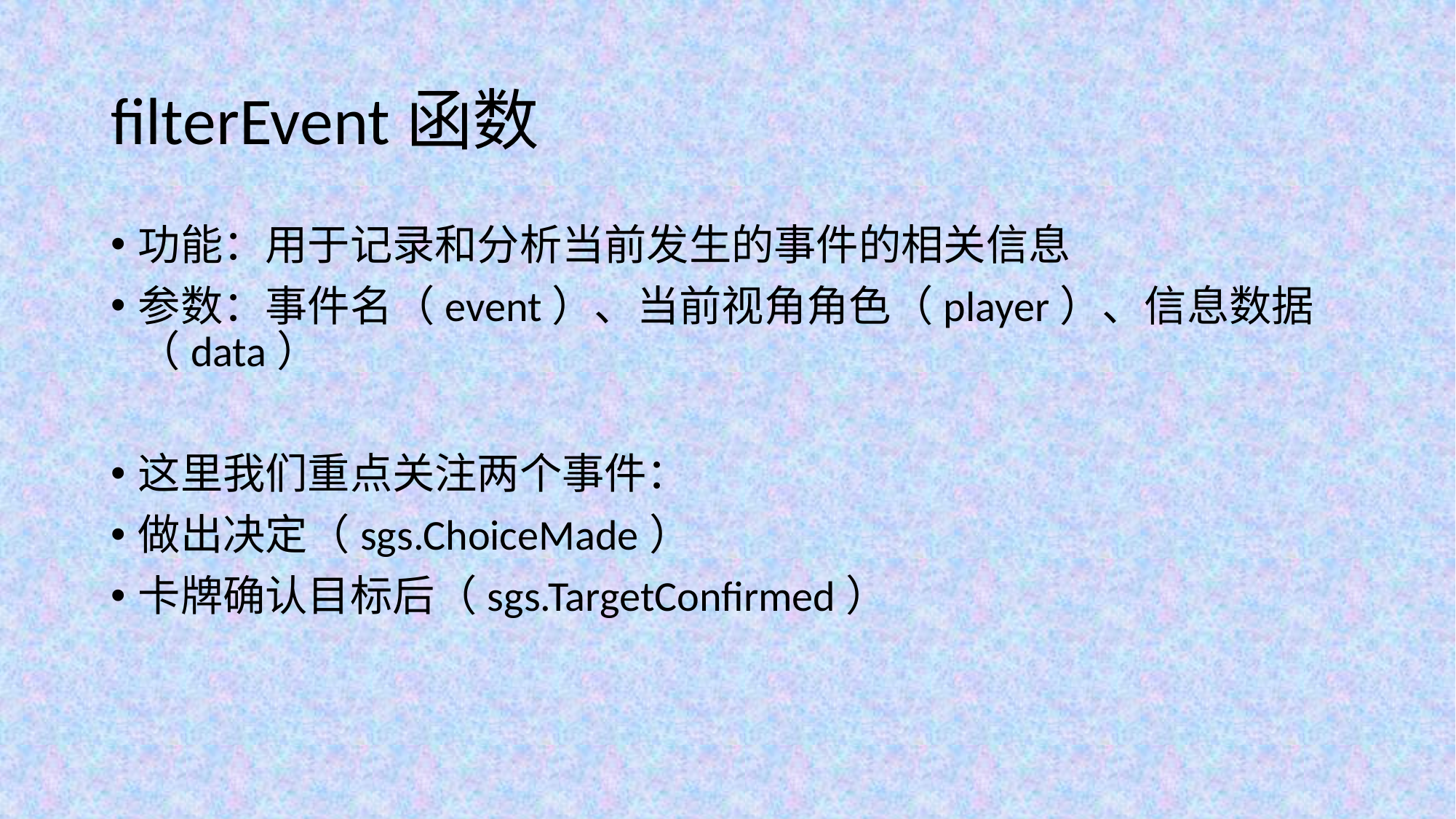

# filterEvent函数
功能：用于记录和分析当前发生的事件的相关信息
参数：事件名（event）、当前视角角色（player）、信息数据（data）

这里我们重点关注两个事件：
做出决定（sgs.ChoiceMade）
卡牌确认目标后（sgs.TargetConfirmed）